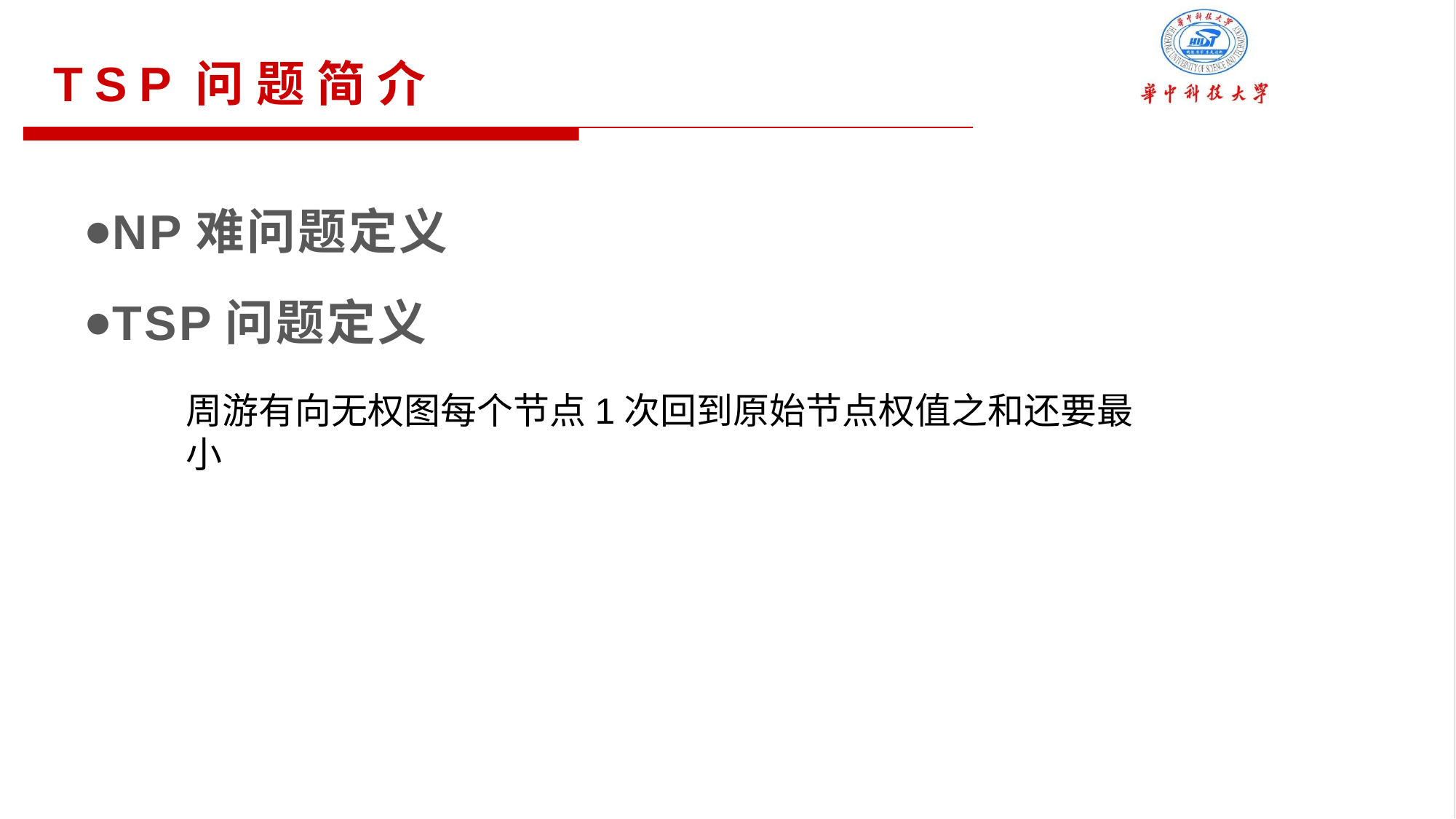

TSP问题简介

NP难问题定义
TSP问题定义
周游有向无权图每个节点1次回到原始节点权值之和还要最小